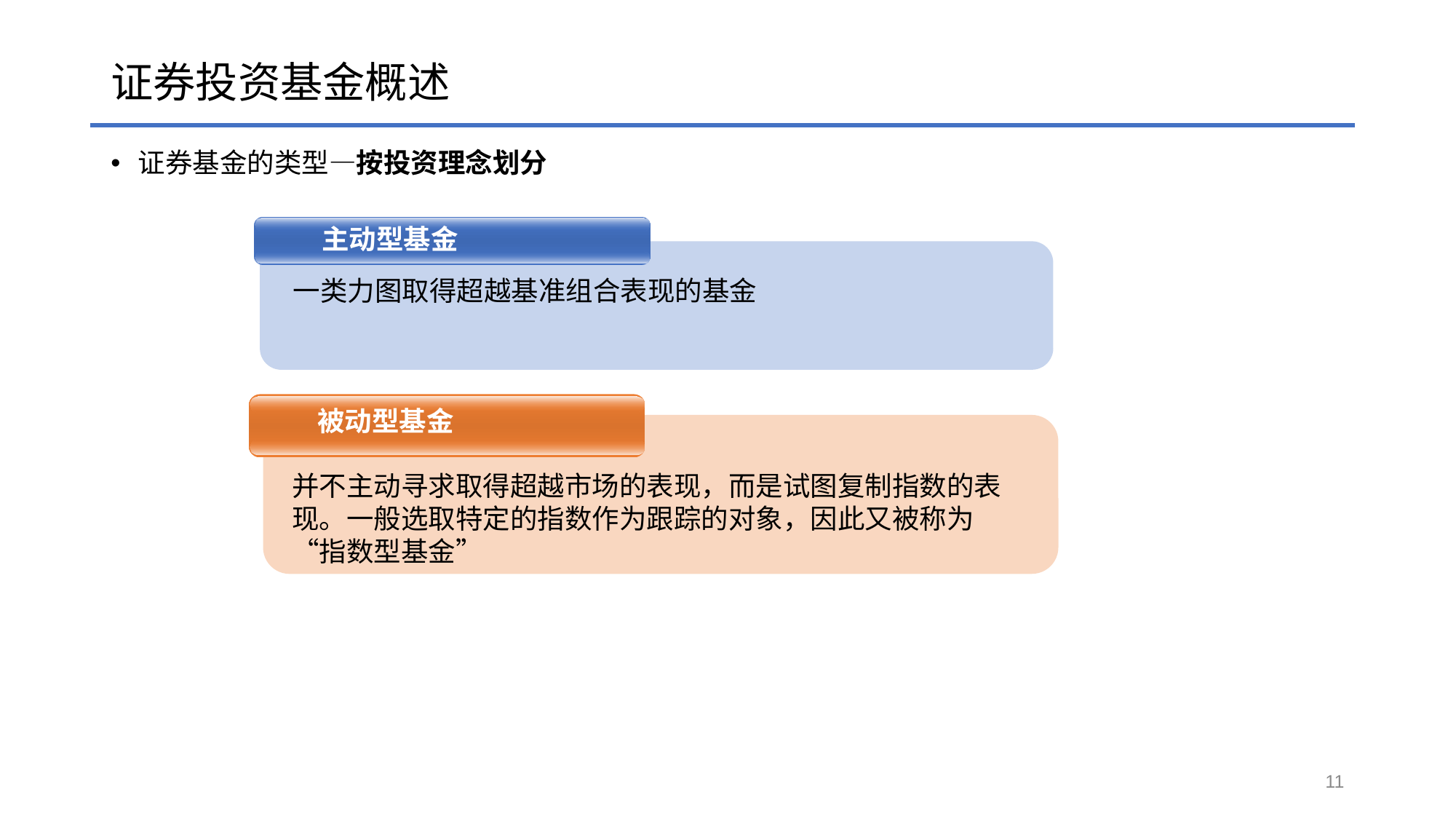

# 证券投资基金概述
证券基金的类型—按投资理念划分

主动型基金

一类力图取得超越基准组合表现的基金

被动型基金

并不主动寻求取得超越市场的表现，而是试图复制指数的表现。一般选取特定的指数作为跟踪的对象，因此又被称为“指数型基金”
11